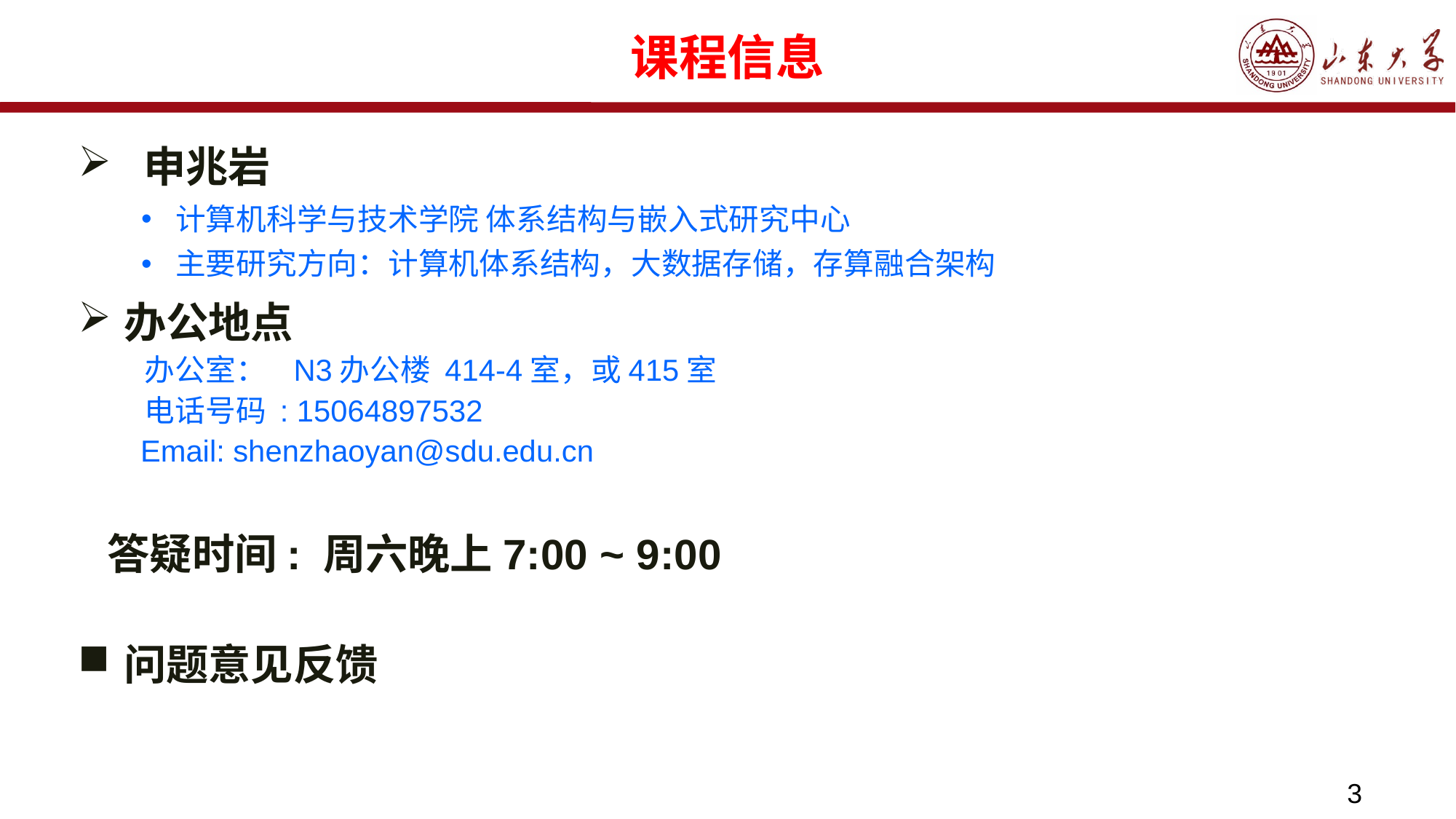

# 课程信息
 申兆岩
计算机科学与技术学院 体系结构与嵌入式研究中心
主要研究方向：计算机体系结构，大数据存储，存算融合架构
办公地点
	  办公室：   N3办公楼 414-4室，或415室
 	  电话号码 : 15064897532
 	  Email: shenzhaoyan@sdu.edu.cn

  答疑时间: 周六晚上7:00 ~ 9:00

问题意见反馈

3